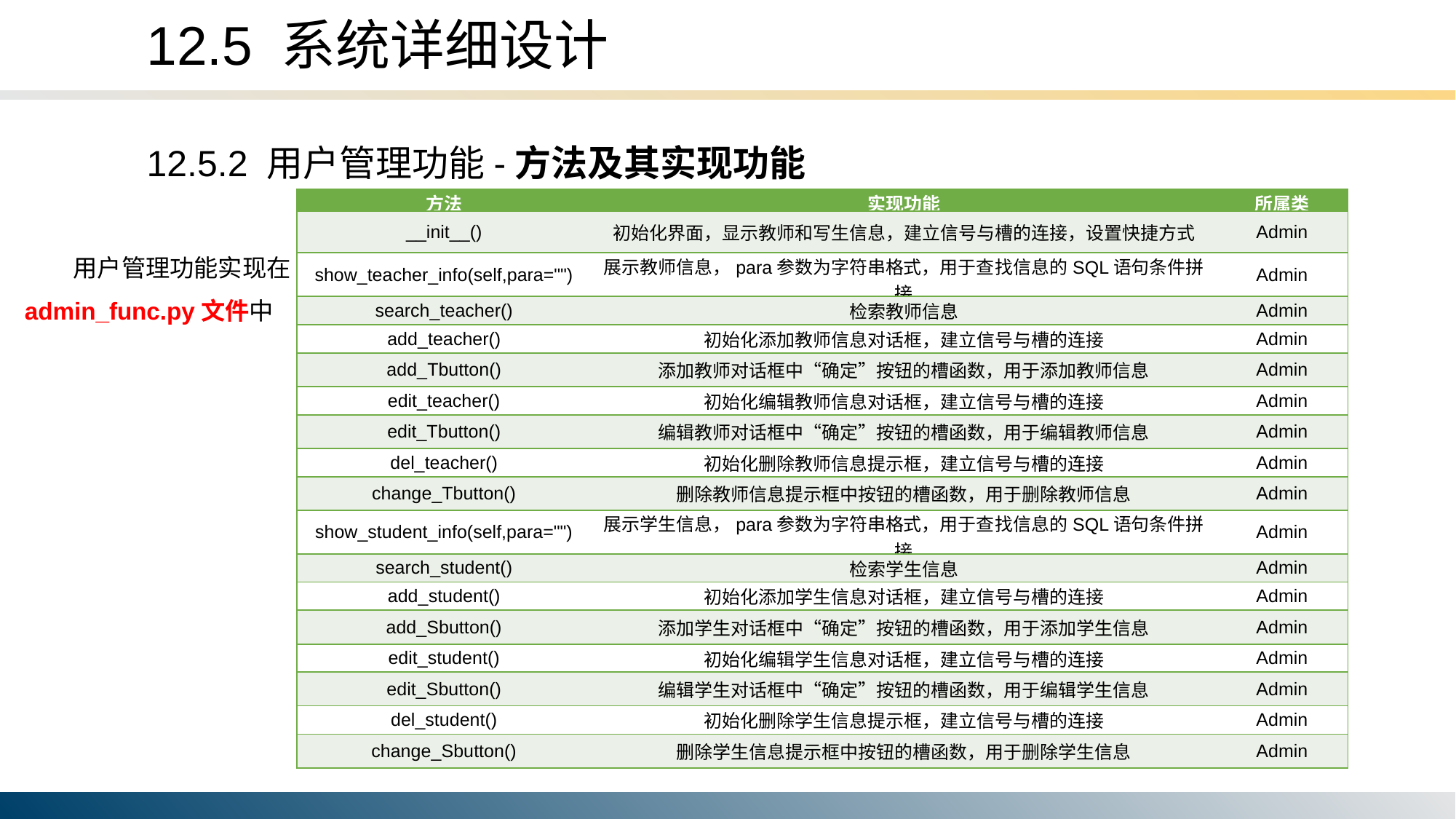

12.5 系统详细设计
12.5.2 用户管理功能-方法及其实现功能
| 方法 | 实现功能 | 所属类 |
| --- | --- | --- |
| \_\_init\_\_() | 初始化界面，显示教师和写生信息，建立信号与槽的连接，设置快捷方式 | Admin |
| show\_teacher\_info(self,para="") | 展示教师信息，para参数为字符串格式，用于查找信息的SQL语句条件拼接 | Admin |
| search\_teacher() | 检索教师信息 | Admin |
| add\_teacher() | 初始化添加教师信息对话框，建立信号与槽的连接 | Admin |
| add\_Tbutton() | 添加教师对话框中“确定”按钮的槽函数，用于添加教师信息 | Admin |
| edit\_teacher() | 初始化编辑教师信息对话框，建立信号与槽的连接 | Admin |
| edit\_Tbutton() | 编辑教师对话框中“确定”按钮的槽函数，用于编辑教师信息 | Admin |
| del\_teacher() | 初始化删除教师信息提示框，建立信号与槽的连接 | Admin |
| change\_Tbutton() | 删除教师信息提示框中按钮的槽函数，用于删除教师信息 | Admin |
| show\_student\_info(self,para="") | 展示学生信息，para参数为字符串格式，用于查找信息的SQL语句条件拼接 | Admin |
| search\_student() | 检索学生信息 | Admin |
| add\_student() | 初始化添加学生信息对话框，建立信号与槽的连接 | Admin |
| add\_Sbutton() | 添加学生对话框中“确定”按钮的槽函数，用于添加学生信息 | Admin |
| edit\_student() | 初始化编辑学生信息对话框，建立信号与槽的连接 | Admin |
| edit\_Sbutton() | 编辑学生对话框中“确定”按钮的槽函数，用于编辑学生信息 | Admin |
| del\_student() | 初始化删除学生信息提示框，建立信号与槽的连接 | Admin |
| change\_Sbutton() | 删除学生信息提示框中按钮的槽函数，用于删除学生信息 | Admin |
用户管理功能实现在admin_func.py文件中